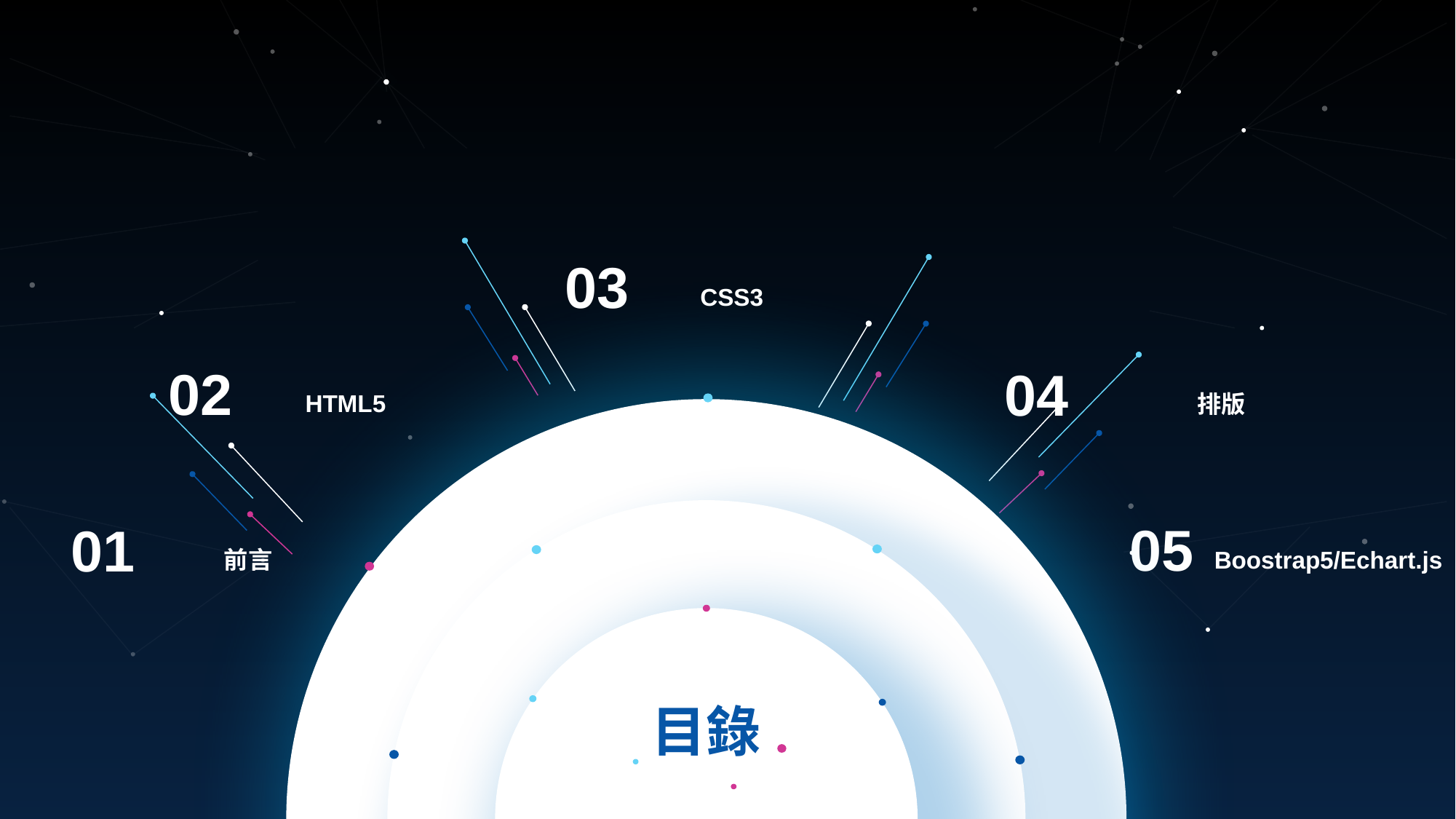

03
CSS3
02
HTML5
04
排版

05
Boostrap5/Echart.js
01
前言

目錄